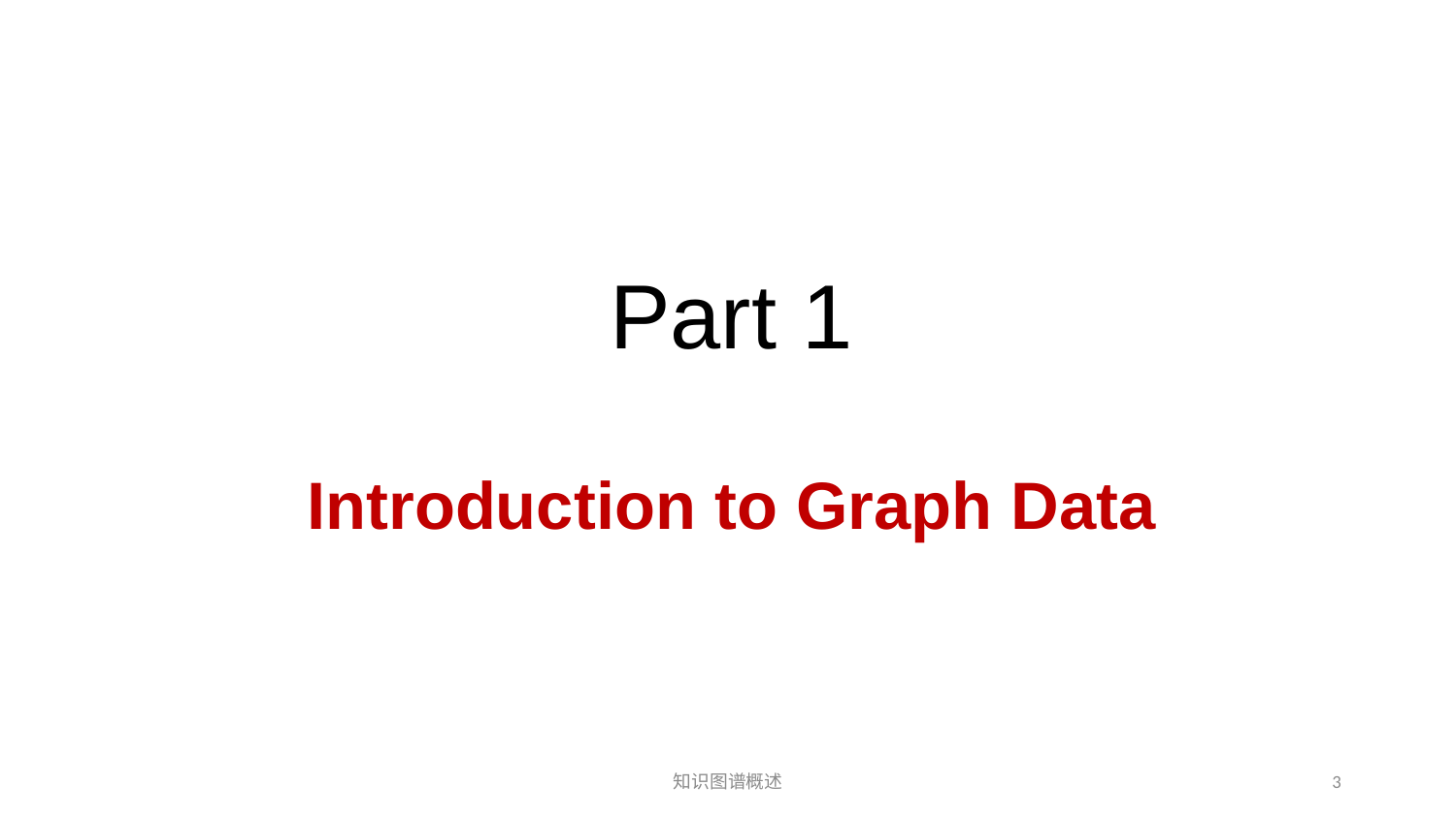

Part 1
Introduction to Graph Data
知识图谱概述
3